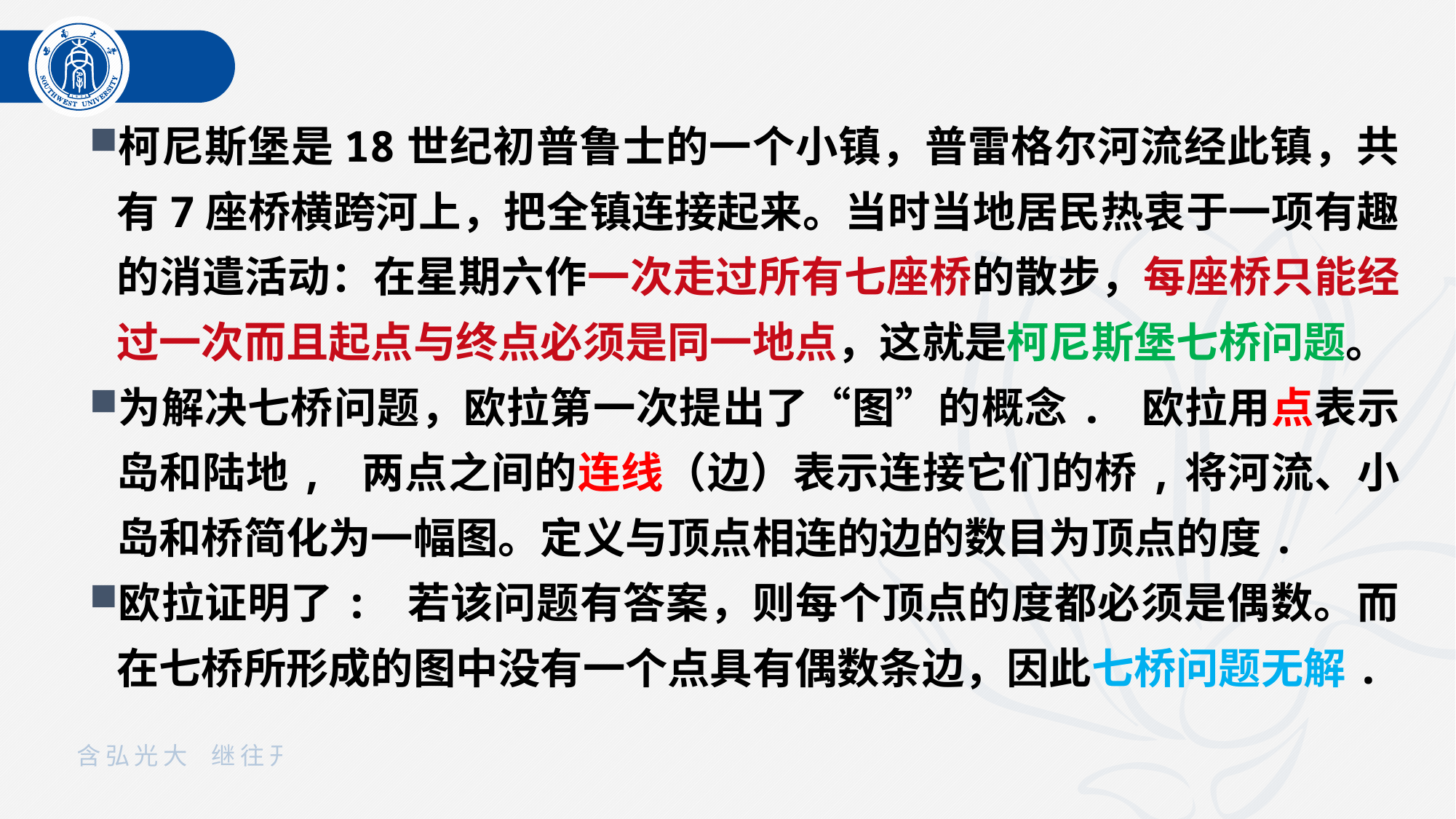

柯尼斯堡是18世纪初普鲁士的一个小镇，普雷格尔河流经此镇，共有7座桥横跨河上，把全镇连接起来。当时当地居民热衷于一项有趣的消遣活动：在星期六作一次走过所有七座桥的散步，每座桥只能经过一次而且起点与终点必须是同一地点，这就是柯尼斯堡七桥问题。
为解决七桥问题，欧拉第一次提出了“图”的概念. 欧拉用点表示岛和陆地, 两点之间的连线（边）表示连接它们的桥,将河流、小岛和桥简化为一幅图。定义与顶点相连的边的数目为顶点的度.
欧拉证明了: 若该问题有答案，则每个顶点的度都必须是偶数。而在七桥所形成的图中没有一个点具有偶数条边，因此七桥问题无解.